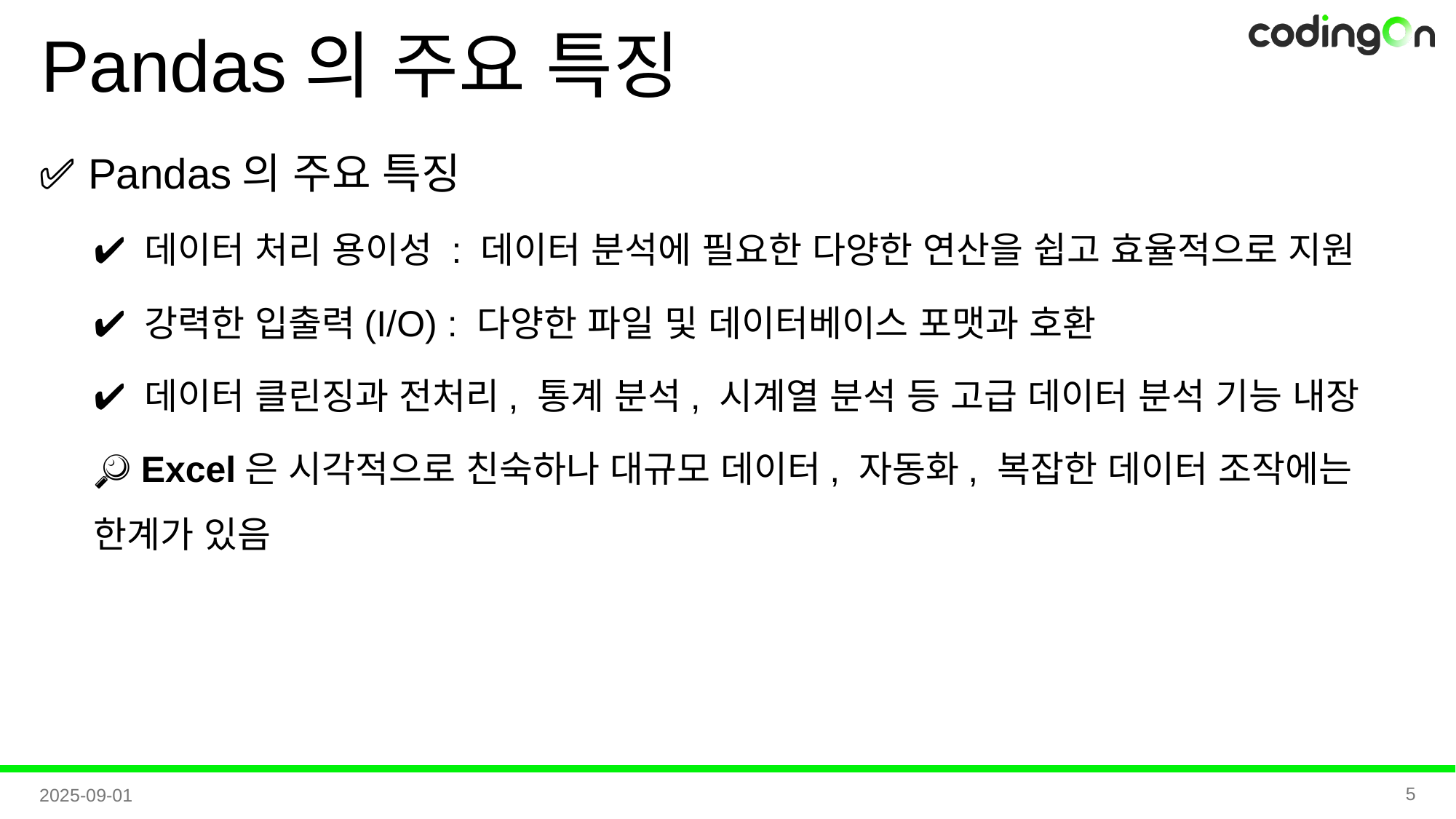

# Pandas의 주요 특징
✅ Pandas의 주요 특징
✔️ 데이터 처리 용이성 : 데이터 분석에 필요한 다양한 연산을 쉽고 효율적으로 지원
✔️ 강력한 입출력(I/O) : 다양한 파일 및 데이터베이스 포맷과 호환
✔️ 데이터 클린징과 전처리, 통계 분석, 시계열 분석 등 고급 데이터 분석 기능 내장
🔎 Excel은 시각적으로 친숙하나 대규모 데이터, 자동화, 복잡한 데이터 조작에는 한계가 있음
5
2025-09-01